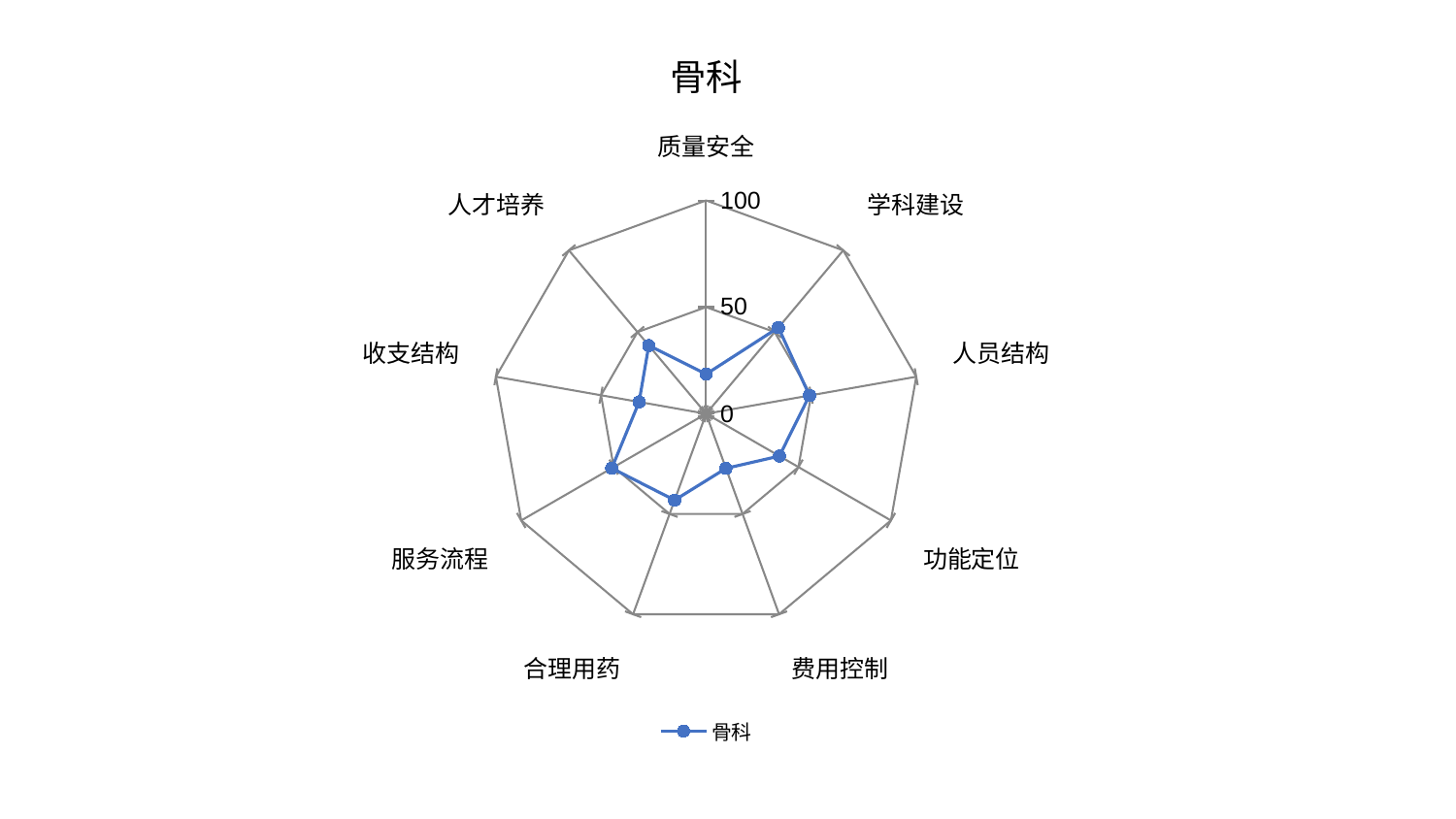

### Chart: 骨科

| Category | 骨科 |
|---|---|
| 质量安全 | 18.58984764048998 |
| 学科建设 | 52.75021769150418 |
| 人员结构 | 49.203360249031284 |
| 功能定位 | 39.66806632463287 |
| 费用控制 | 27.238631754078714 |
| 合理用药 | 43.110858563355734 |
| 服务流程 | 51.05279774069006 |
| 收支结构 | 31.891672212685055 |
| 人才培养 | 41.77756982843596 |
204